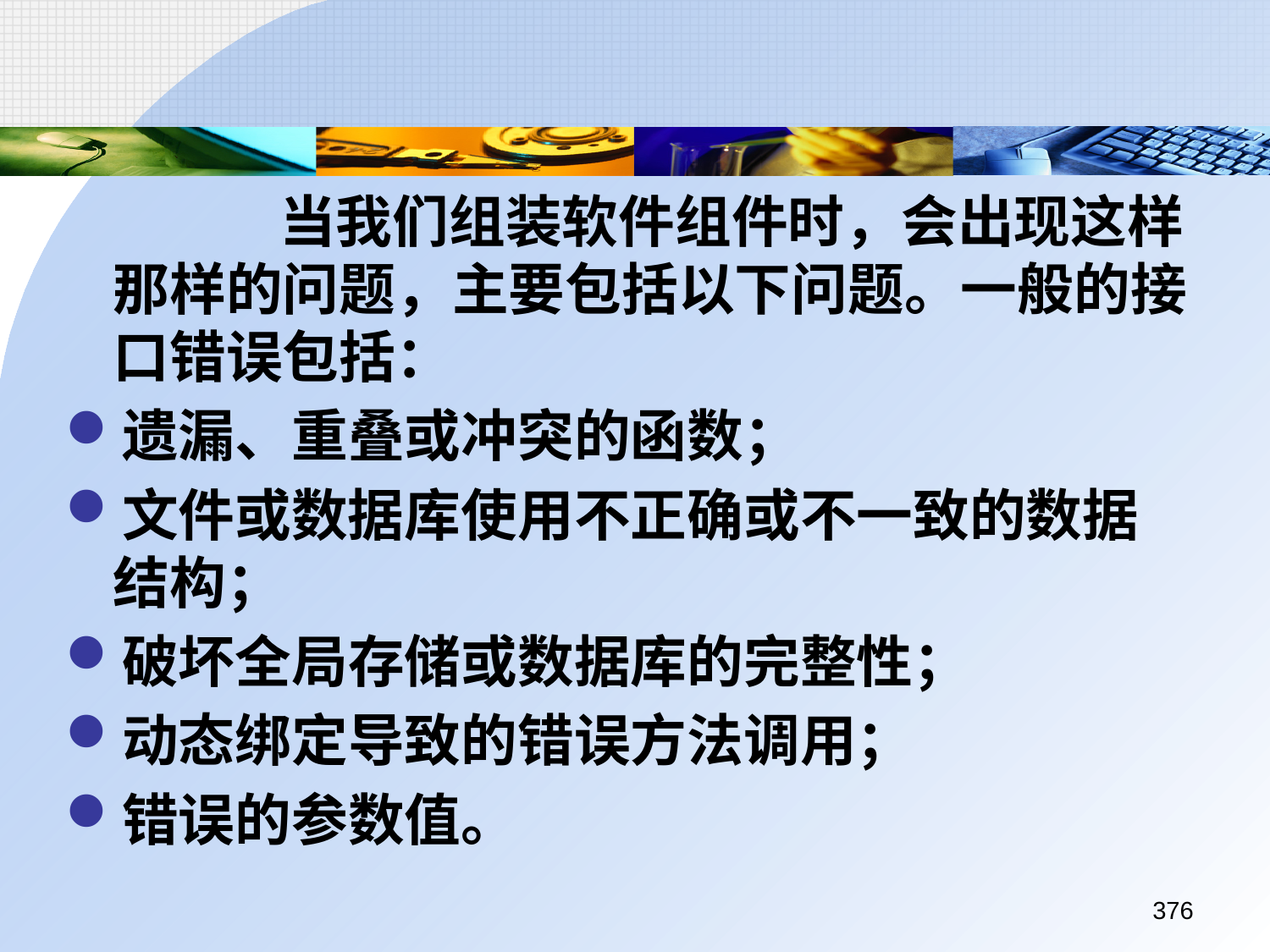

当我们组装软件组件时，会出现这样那样的问题，主要包括以下问题。一般的接口错误包括：
遗漏、重叠或冲突的函数；
文件或数据库使用不正确或不一致的数据结构；
破坏全局存储或数据库的完整性；
动态绑定导致的错误方法调用；
错误的参数值。

376